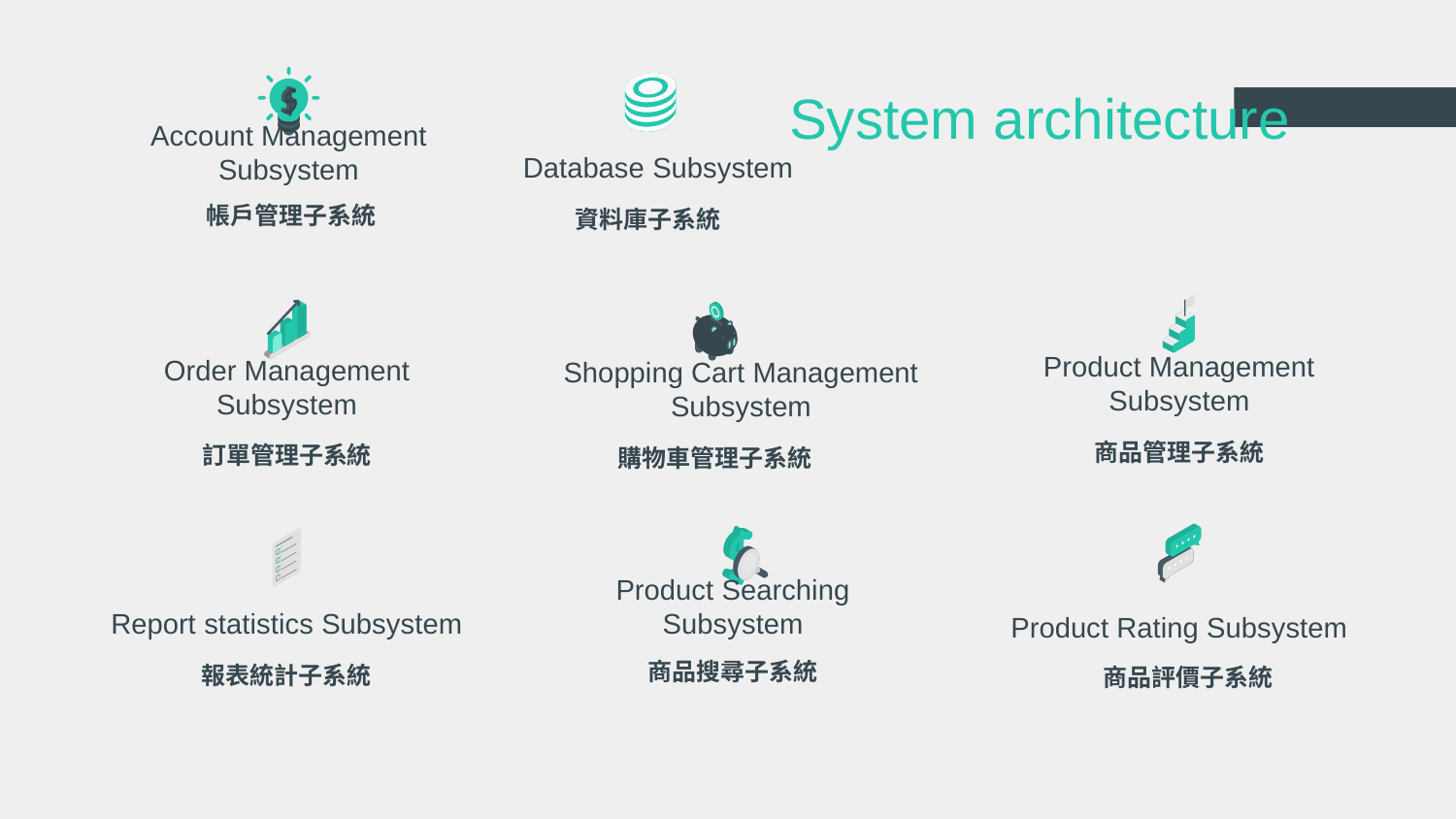

# System architecture

Database Subsystem
Account Management Subsystem
帳戶管理子系統
資料庫子系統

Product Management Subsystem
Order Management Subsystem
Shopping Cart Management Subsystem
商品管理子系統
訂單管理子系統
購物車管理子系統

Report statistics Subsystem
Product Searching Subsystem
Product Rating Subsystem
商品搜尋子系統
報表統計子系統
商品評價子系統